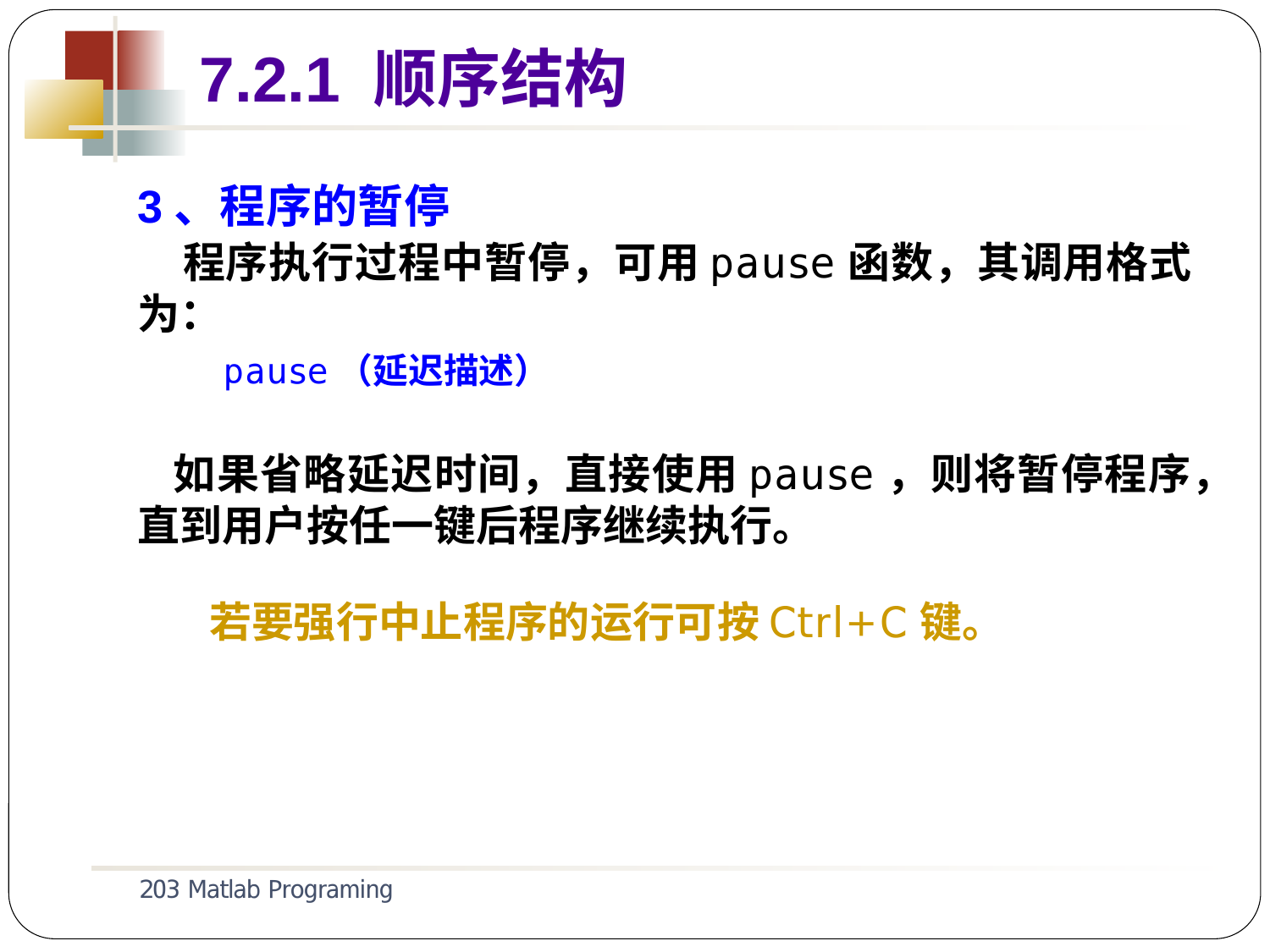

7.2.1 顺序结构
3、程序的暂停
   程序执行过程中暂停，可用pause函数，其调用格式为：
      pause（延迟描述）

  如果省略延迟时间，直接使用pause，则将暂停程序，直到用户按任一键后程序继续执行。

      若要强行中止程序的运行可按Ctrl+C键。
203 Matlab Programing